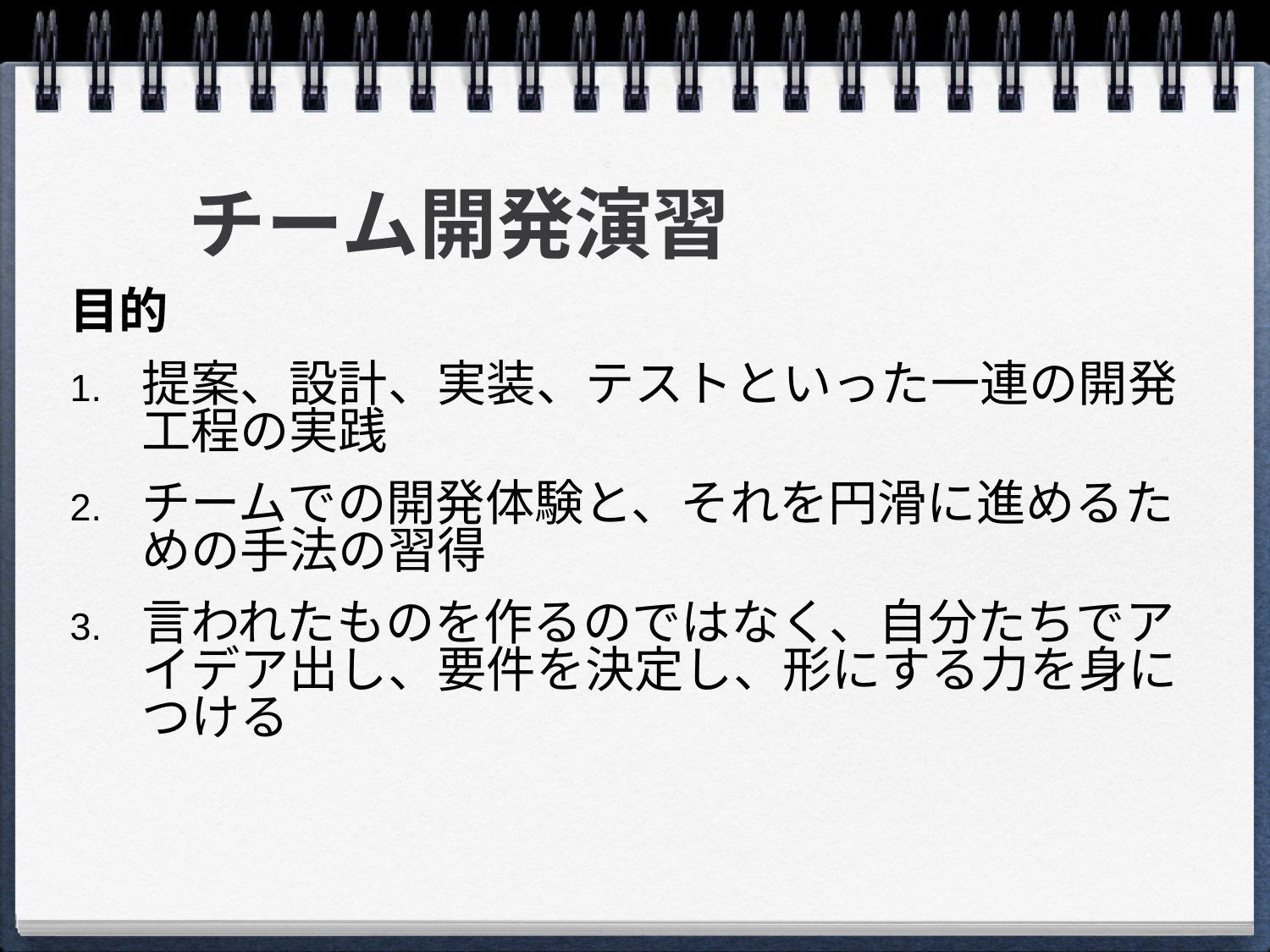

# チーム開発演習
目的
提案、設計、実装、テストといった一連の開発工程の実践
チームでの開発体験と、それを円滑に進めるための手法の習得
言われたものを作るのではなく、自分たちでアイデア出し、要件を決定し、形にする力を身につける